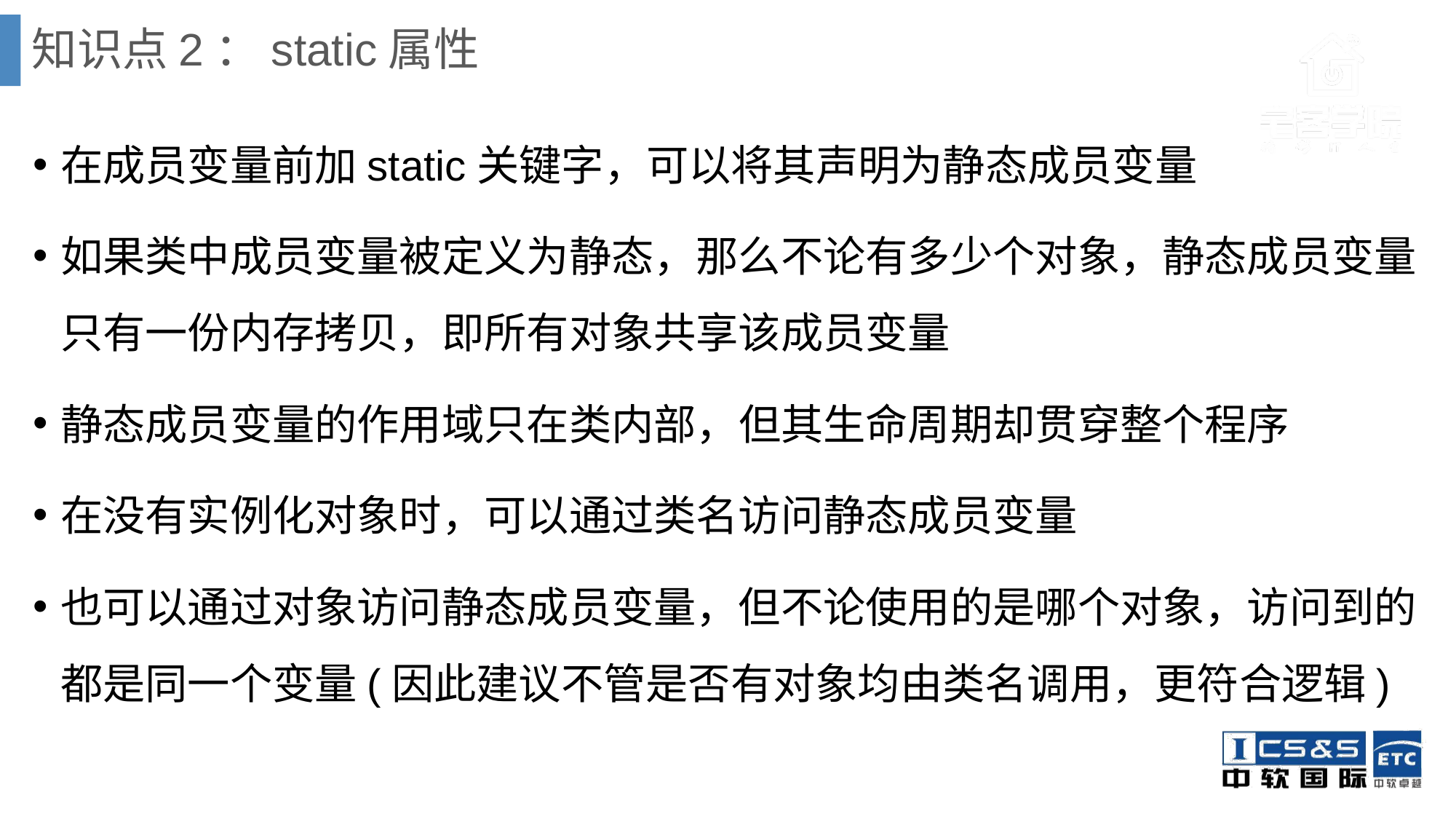

# 知识点2：static属性
在成员变量前加static关键字，可以将其声明为静态成员变量
如果类中成员变量被定义为静态，那么不论有多少个对象，静态成员变量只有一份内存拷贝，即所有对象共享该成员变量
静态成员变量的作用域只在类内部，但其生命周期却贯穿整个程序
在没有实例化对象时，可以通过类名访问静态成员变量
也可以通过对象访问静态成员变量，但不论使用的是哪个对象，访问到的都是同一个变量(因此建议不管是否有对象均由类名调用，更符合逻辑)